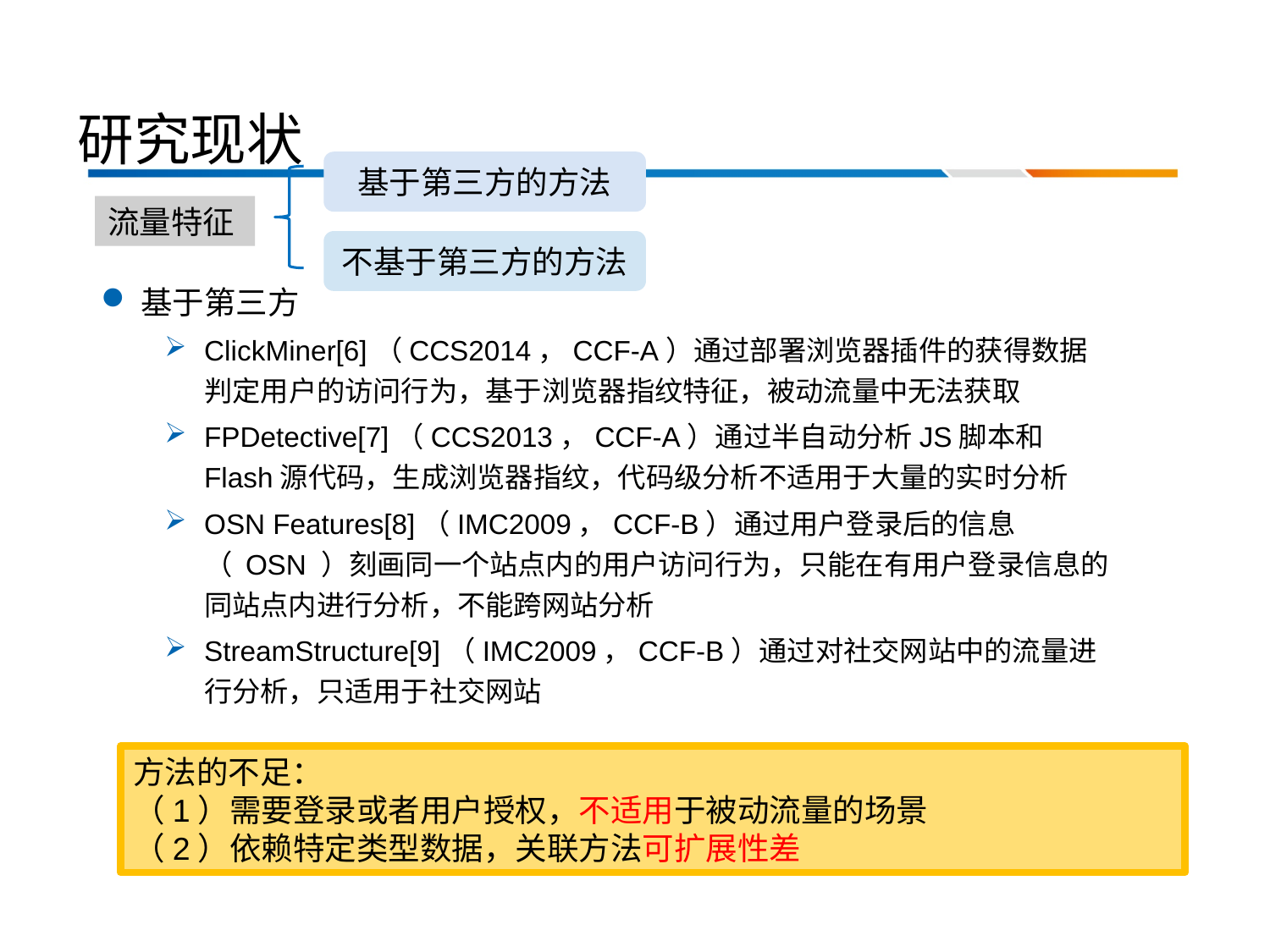

研究现状
基于第三方的方法

不基于第三方的方法
流量特征

基于第三方
ClickMiner[6]（CCS2014，CCF-A）通过部署浏览器插件的获得数据判定用户的访问行为，基于浏览器指纹特征，被动流量中无法获取
FPDetective[7]（CCS2013，CCF-A）通过半自动分析JS脚本和Flash源代码，生成浏览器指纹，代码级分析不适用于大量的实时分析
OSN Features[8]（IMC2009，CCF-B）通过用户登录后的信息（ OSN ）刻画同一个站点内的用户访问行为，只能在有用户登录信息的同站点内进行分析，不能跨网站分析
StreamStructure[9]（IMC2009，CCF-B）通过对社交网站中的流量进行分析，只适用于社交网站

方法的不足：
（1）需要登录或者用户授权，不适用于被动流量的场景
（2）依赖特定类型数据，关联方法可扩展性差